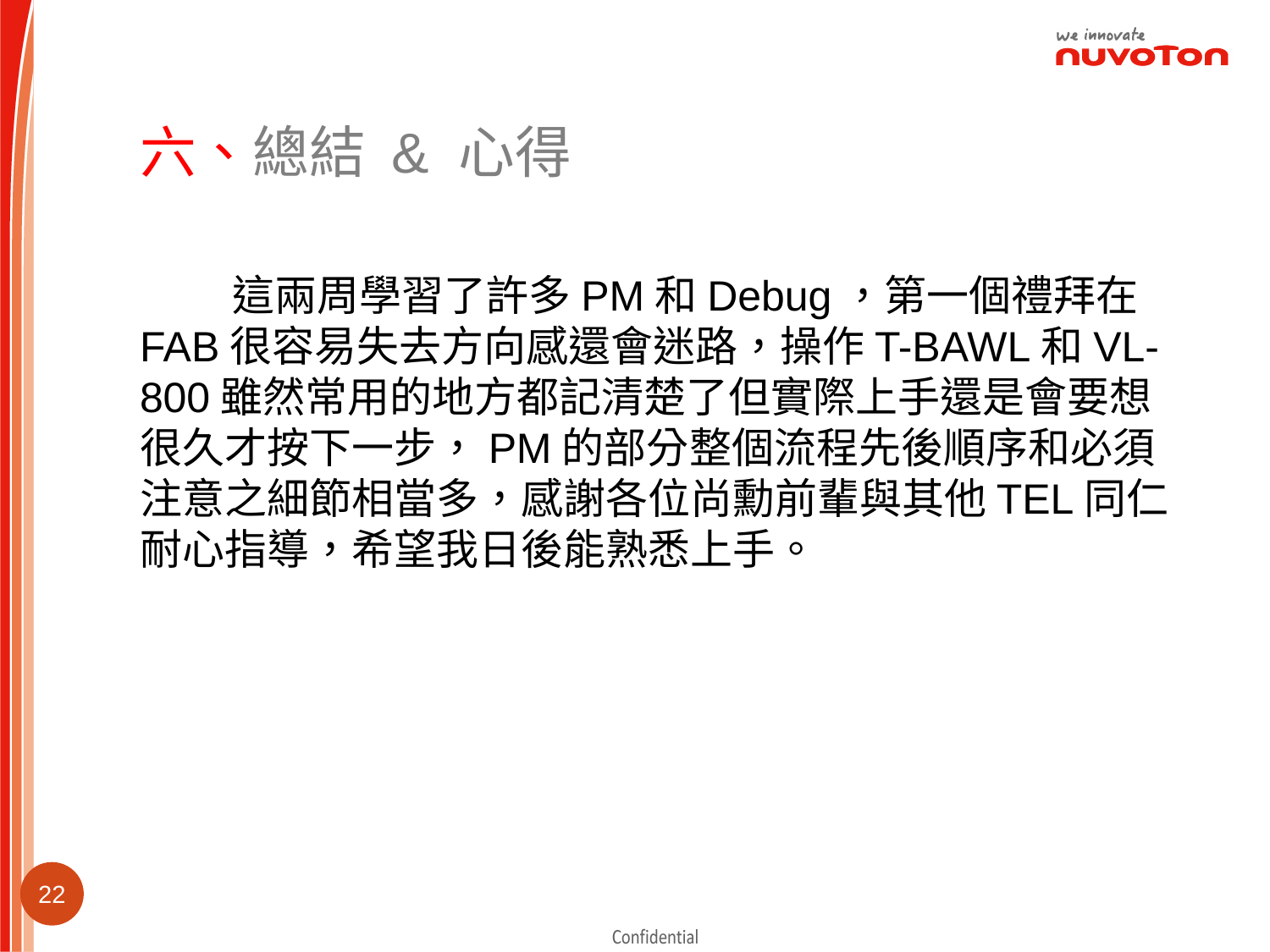

# 六、總結 & 心得

  這兩周學習了許多PM和Debug，第一個禮拜在FAB很容易失去方向感還會迷路，操作T-BAWL和VL-800雖然常用的地方都記清楚了但實際上手還是會要想很久才按下一步，PM的部分整個流程先後順序和必須注意之細節相當多，感謝各位尚勳前輩與其他TEL同仁耐心指導，希望我日後能熟悉上手。

22